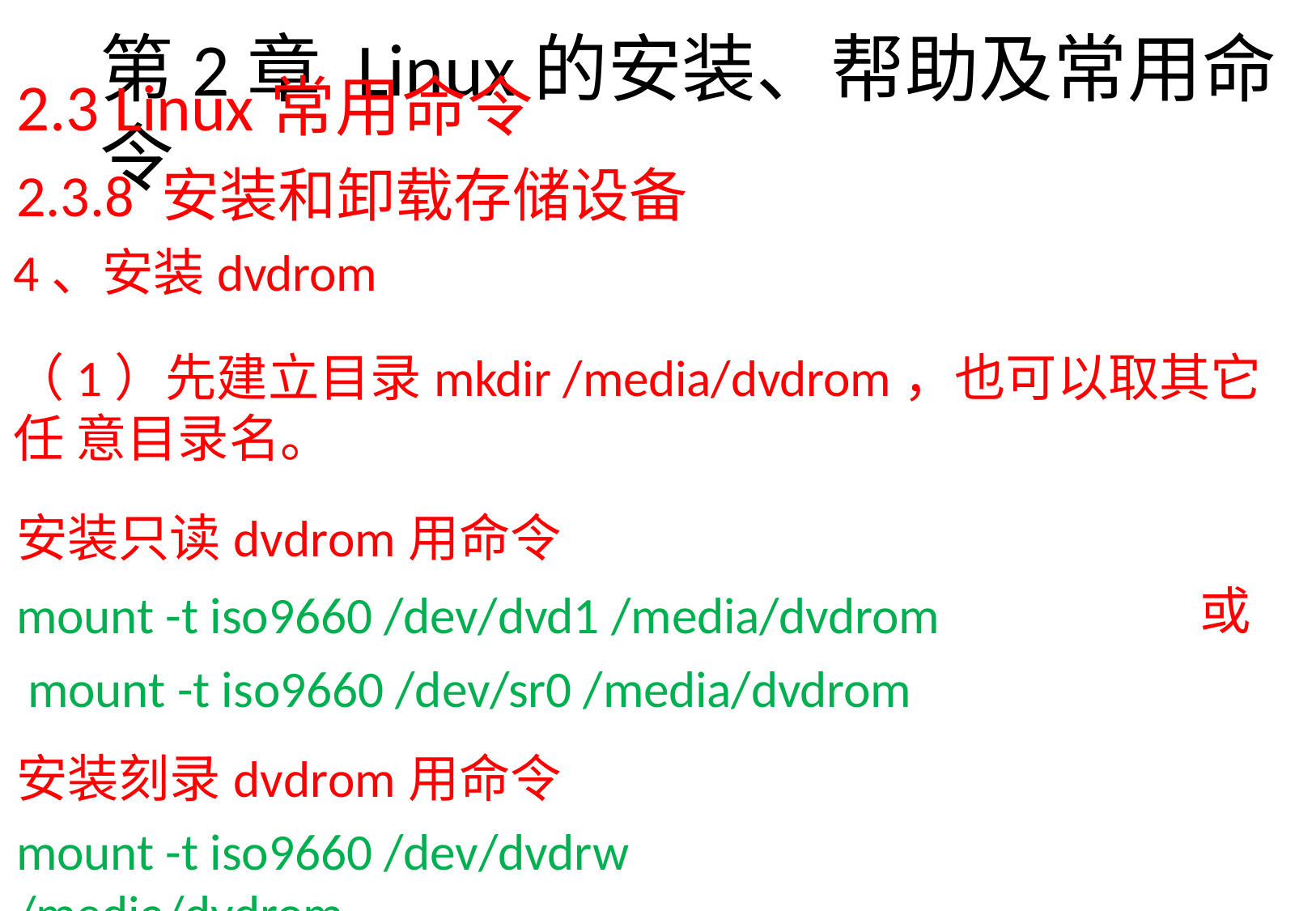

2.3 Linux常用命令
2.3.8 安装和卸载存储设备
4、安装dvdrom
（1）先建立目录mkdir /media/dvdrom，也可以取其它任 意目录名。
# 第2章Linux的安装、帮助及常用命令
安装只读dvdrom用命令
mount -t iso9660 /dev/dvd1 /media/dvdrom  mount -t iso9660 /dev/sr0 /media/dvdrom
安装刻录dvdrom用命令
mount -t iso9660 /dev/dvdrw /media/dvdrom
或